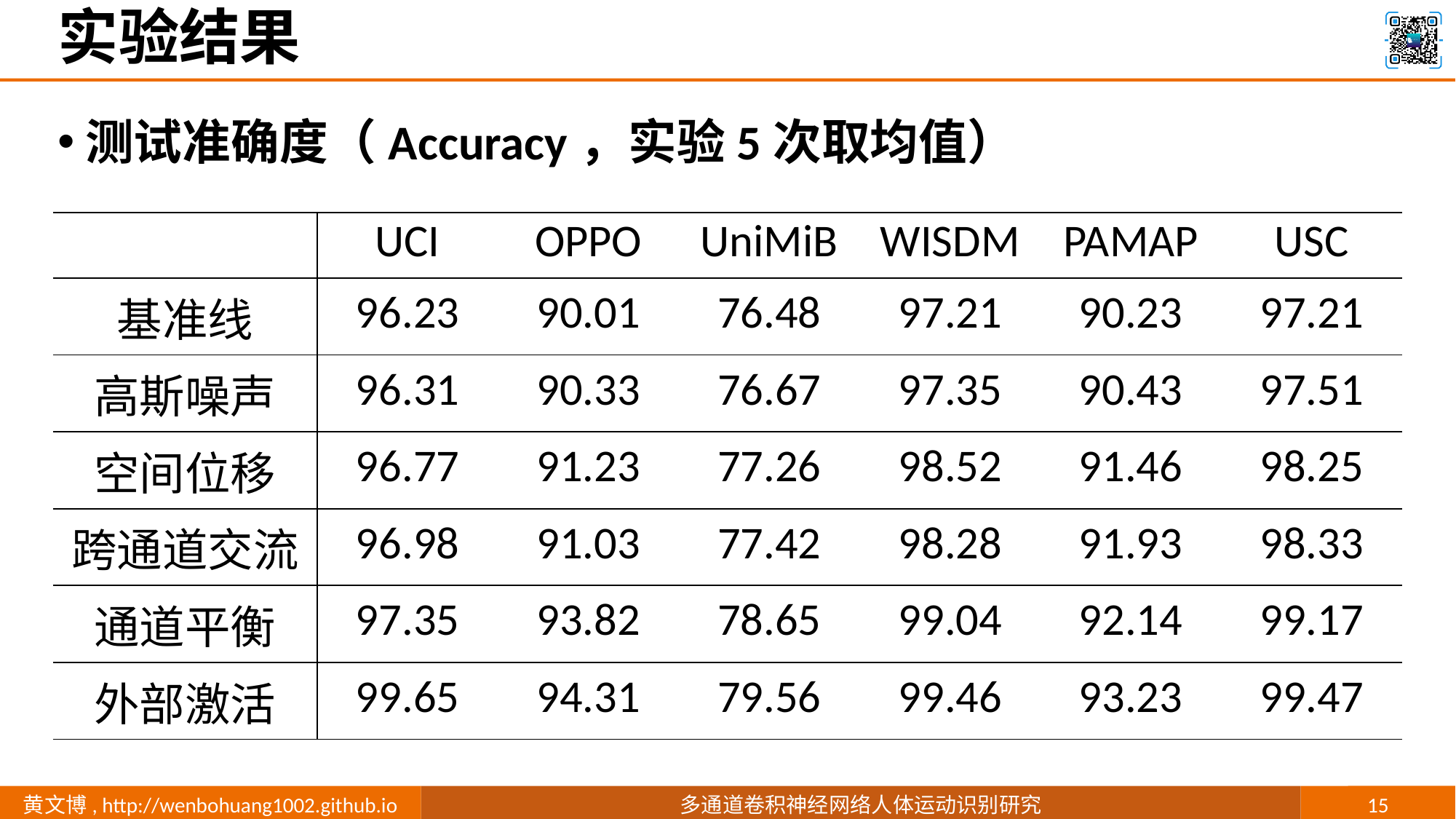

# 实验结果
测试准确度（Accuracy，实验5次取均值）

|  | UCI | OPPO | UniMiB | WISDM | PAMAP | USC |
| --- | --- | --- | --- | --- | --- | --- |
| 基准线 | 96.23 | 90.01 | 76.48 | 97.21 | 90.23 | 97.21 |
| 高斯噪声 | 96.31 | 90.33 | 76.67 | 97.35 | 90.43 | 97.51 |
| 空间位移 | 96.77 | 91.23 | 77.26 | 98.52 | 91.46 | 98.25 |
| 跨通道交流 | 96.98 | 91.03 | 77.42 | 98.28 | 91.93 | 98.33 |
| 通道平衡 | 97.35 | 93.82 | 78.65 | 99.04 | 92.14 | 99.17 |
| 外部激活 | 99.65 | 94.31 | 79.56 | 99.46 | 93.23 | 99.47 |